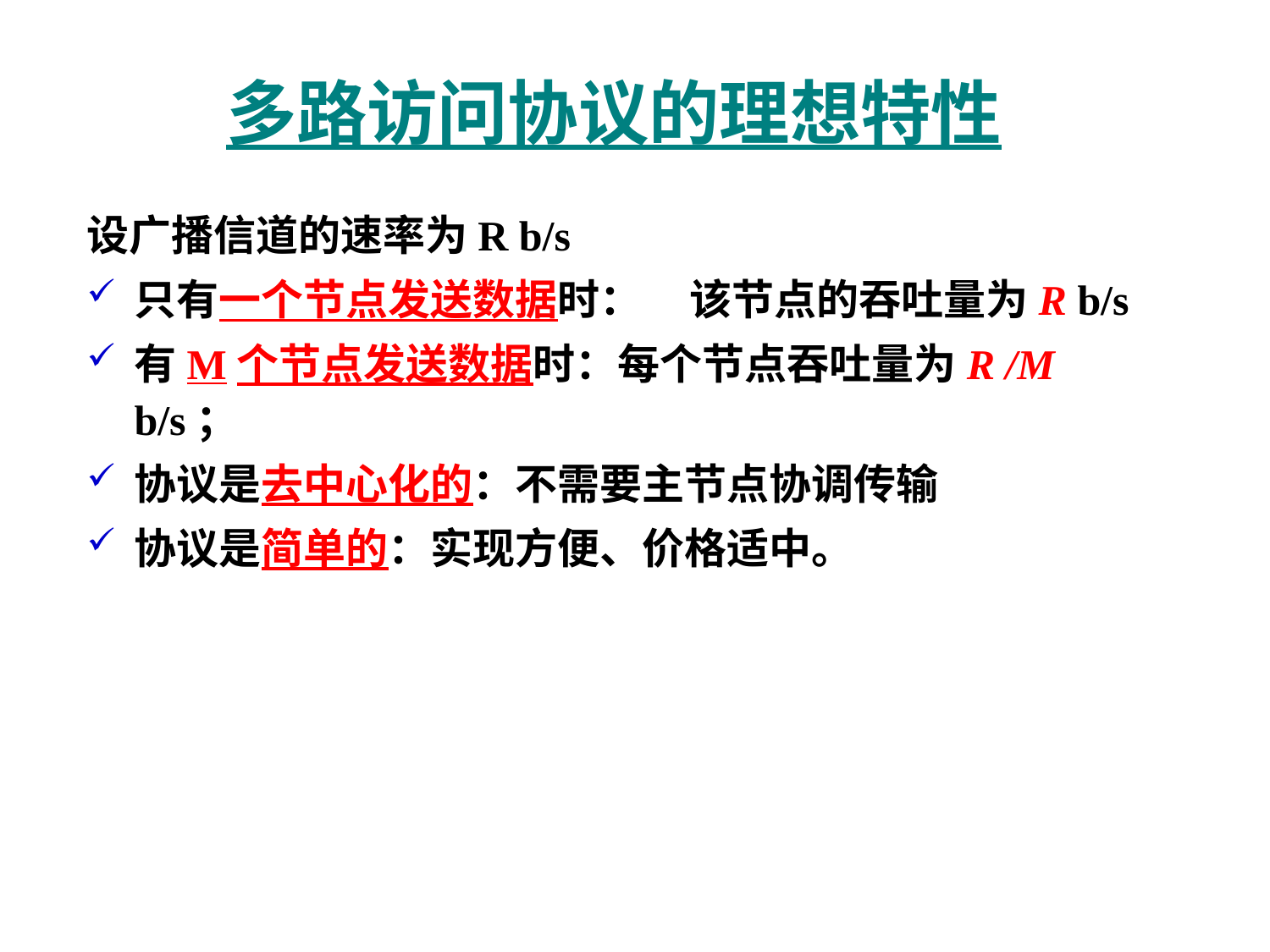

# 多路访问协议的理想特性
设广播信道的速率为R b/s
只有一个节点发送数据时：     该节点的吞吐量为R b/s
有M个节点发送数据时：每个节点吞吐量为R /M b/s；
协议是去中心化的：不需要主节点协调传输
协议是简单的：实现方便、价格适中。

44